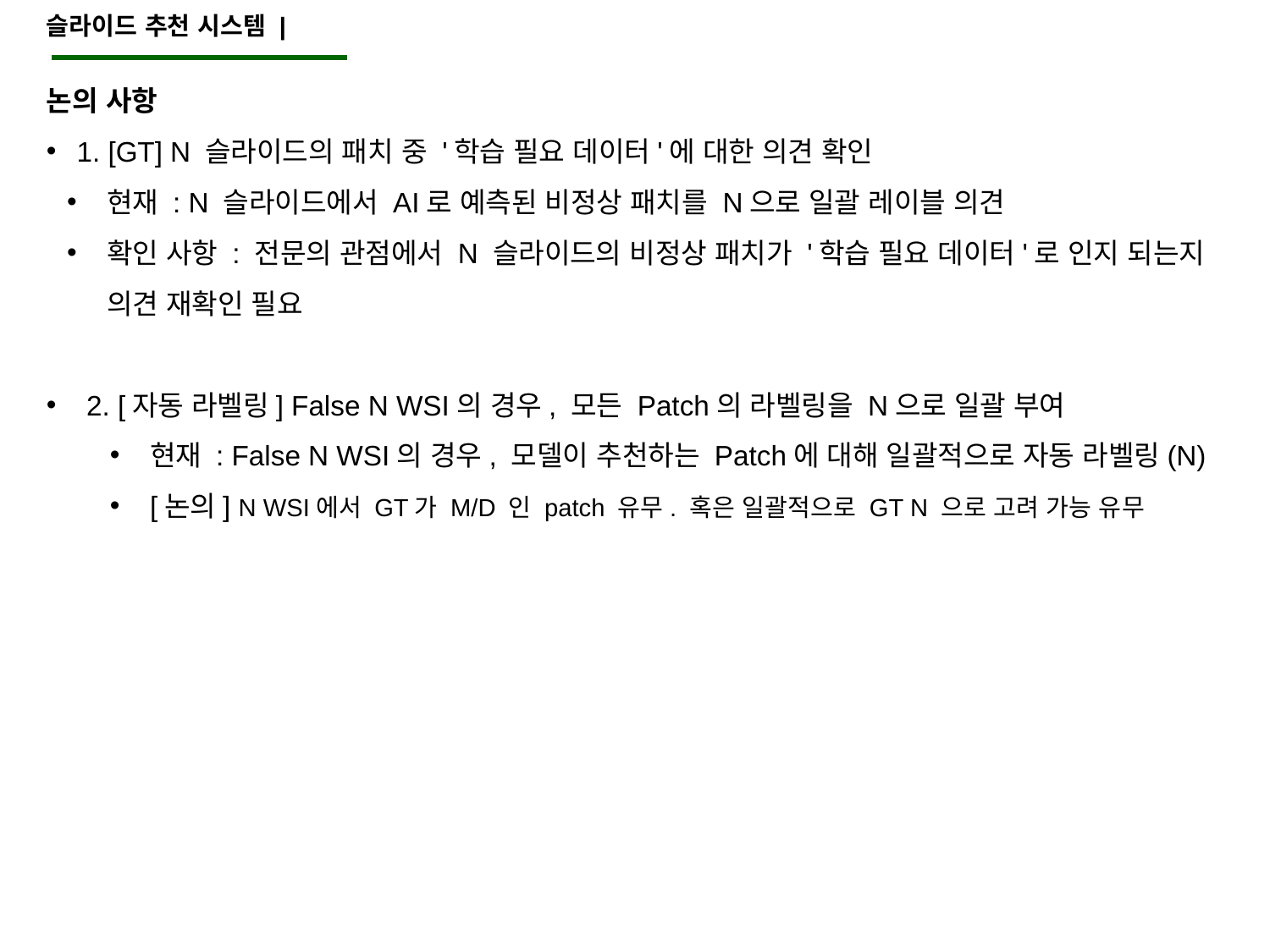

슬라이드 추천 시스템 |
논의 사항
1. [GT] N 슬라이드의 패치 중 '학습 필요 데이터'에 대한 의견 확인
현재 : N 슬라이드에서 AI로 예측된 비정상 패치를 N으로 일괄 레이블 의견
확인 사항 : 전문의 관점에서 N 슬라이드의 비정상 패치가 '학습 필요 데이터'로 인지 되는지 의견 재확인 필요

2. [자동 라벨링] False N WSI의 경우, 모든 Patch의 라벨링을 N으로 일괄 부여
현재 : False N WSI의 경우, 모델이 추천하는 Patch에 대해 일괄적으로 자동 라벨링(N)
[논의] N WSI에서 GT가 M/D 인 patch 유무. 혹은 일괄적으로 GT N 으로 고려 가능 유무